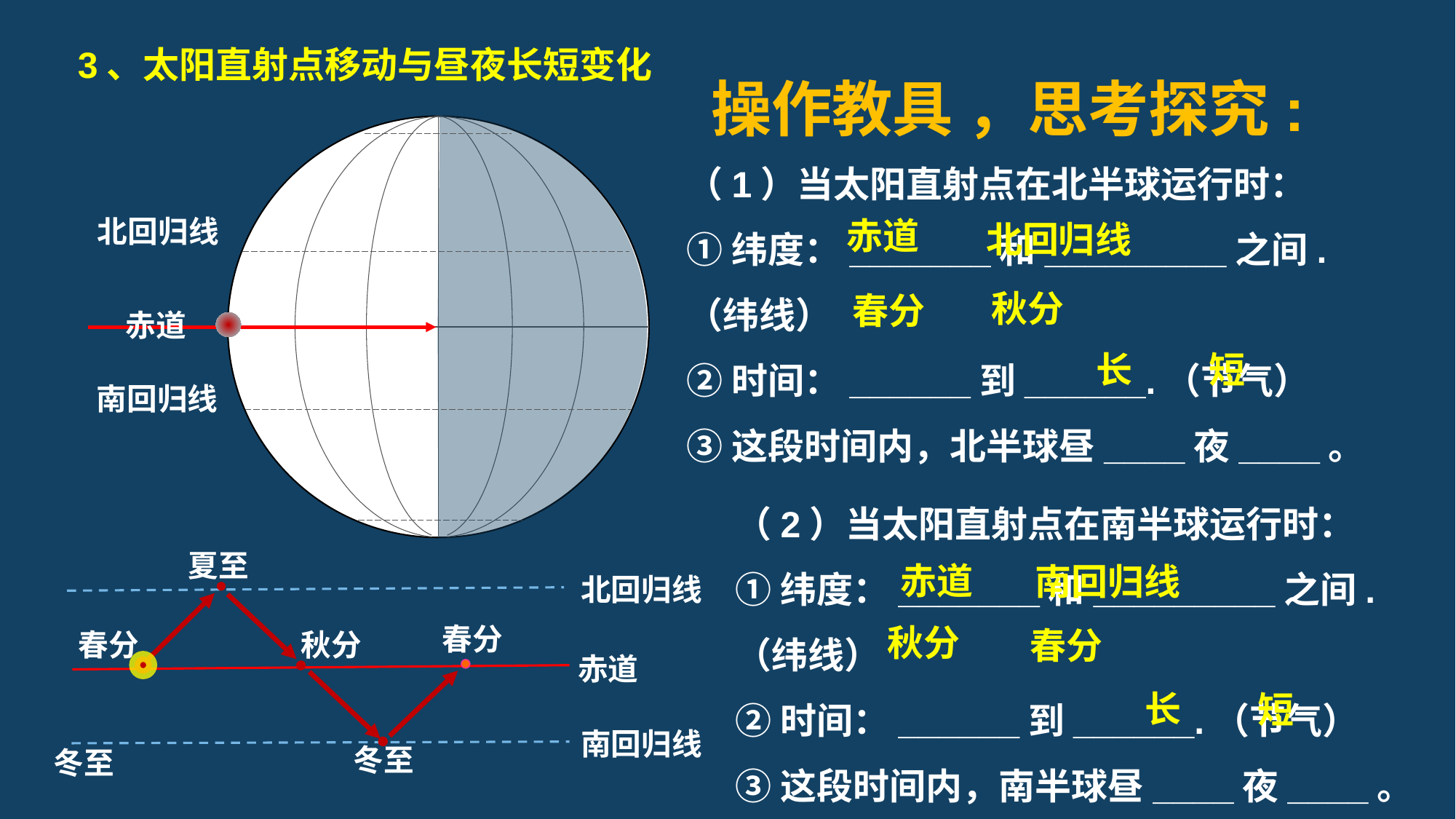

3、太阳直射点移动与昼夜长短变化
操作教具 ，思考探究:

（1）当太阳直射点在北半球运行时：
①纬度：_______和_________之间. （纬线）
②时间：______到______.（节气）
③这段时间内，北半球昼____夜____。
北回归线
赤道
北回归线
秋分
春分
长
短
赤道
南回归线
（2）当太阳直射点在南半球运行时：
①纬度：_______和_________之间. （纬线）
②时间：______到______.（节气）
③这段时间内，南半球昼____夜____。
夏至
赤道
南回归线
秋分
春分
长
短
北回归线

春分
春分
秋分
赤道

南回归线
冬至

冬至